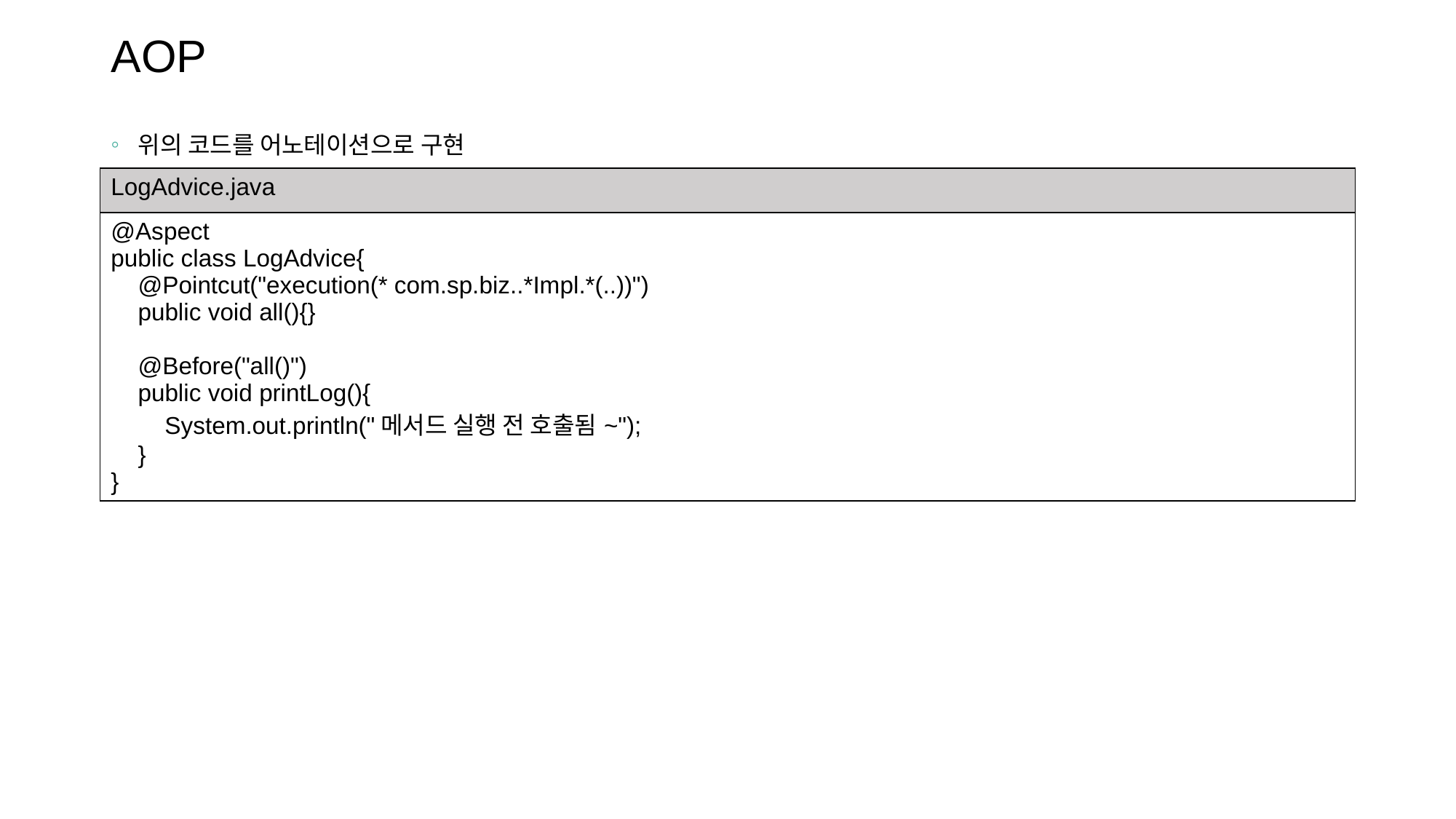

# AOP
위의 코드를 어노테이션으로 구현
| LogAdvice.java |
| --- |
| @Aspect public class LogAdvice{ @Pointcut("execution(\* com.sp.biz..\*Impl.\*(..))") public void all(){} @Before("all()") public void printLog(){ System.out.println("메서드 실행 전 호출됨~"); } } |